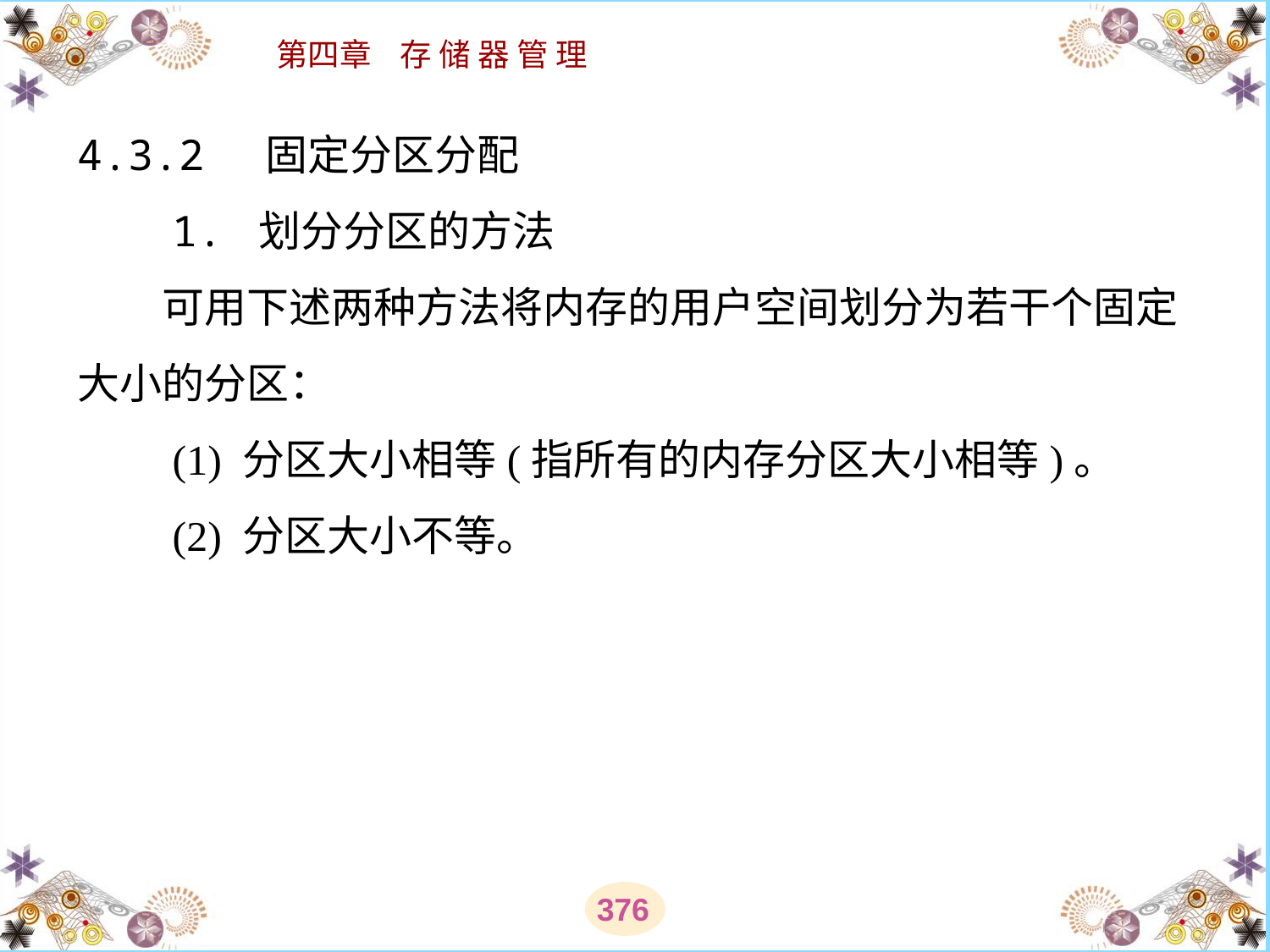

# 4.3.2  固定分区分配 　　1. 划分分区的方法 　　可用下述两种方法将内存的用户空间划分为若干个固定大小的分区： 　　(1) 分区大小相等(指所有的内存分区大小相等)。 　　(2) 分区大小不等。